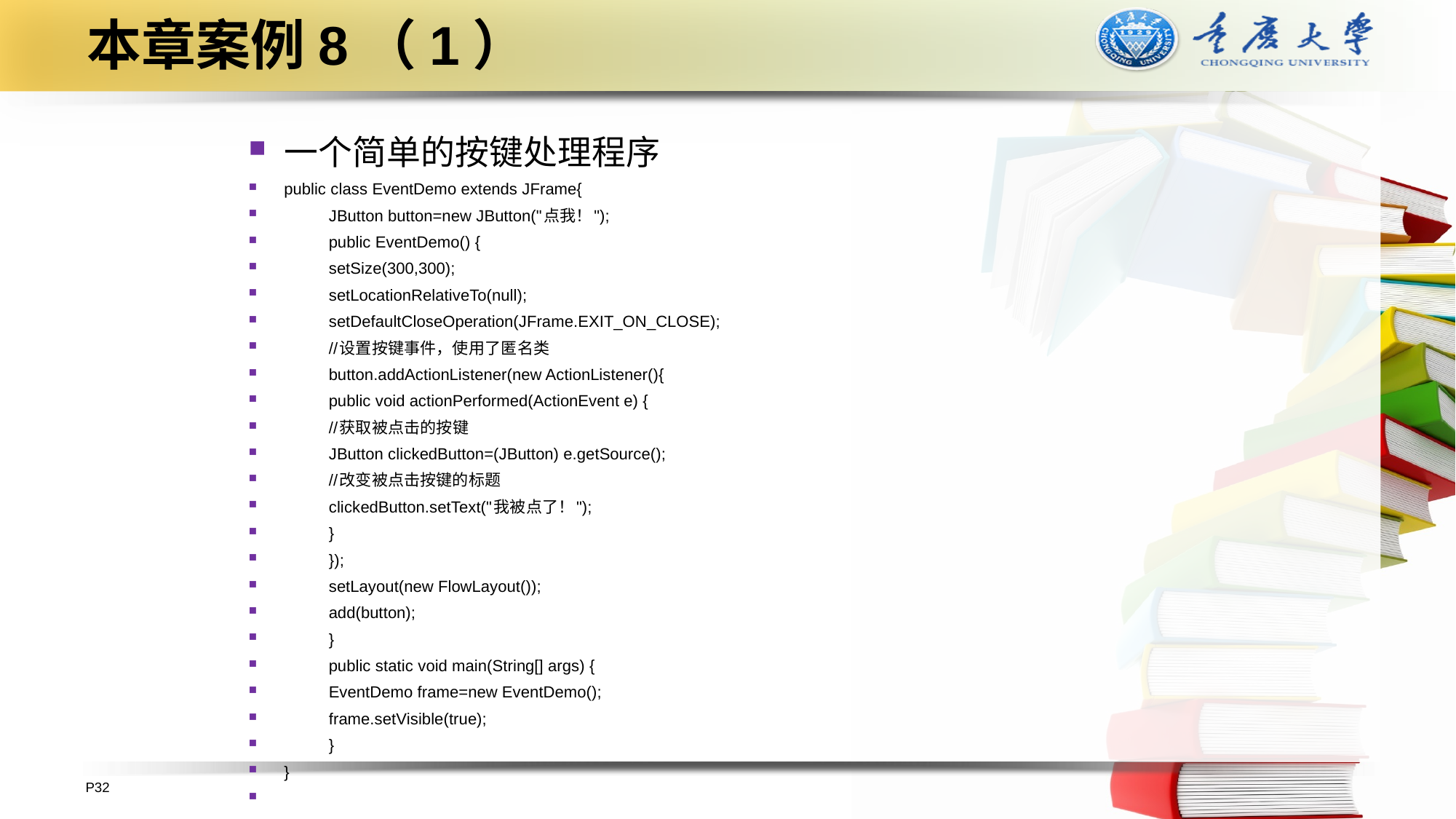

# 本章案例8（1）
一个简单的按键处理程序
public class EventDemo extends JFrame{
	JButton button=new JButton("点我！");
	public EventDemo() {
		setSize(300,300);
		setLocationRelativeTo(null);
		setDefaultCloseOperation(JFrame.EXIT_ON_CLOSE);
		//设置按键事件，使用了匿名类
		button.addActionListener(new ActionListener(){
			public void actionPerformed(ActionEvent e) {
				//获取被点击的按键
				JButton clickedButton=(JButton) e.getSource();
				//改变被点击按键的标题
				clickedButton.setText("我被点了！");
			}
		});
		setLayout(new FlowLayout());
		add(button);
	}
	public static void main(String[] args) {
		EventDemo frame=new EventDemo();
		frame.setVisible(true);
	}
}

P32